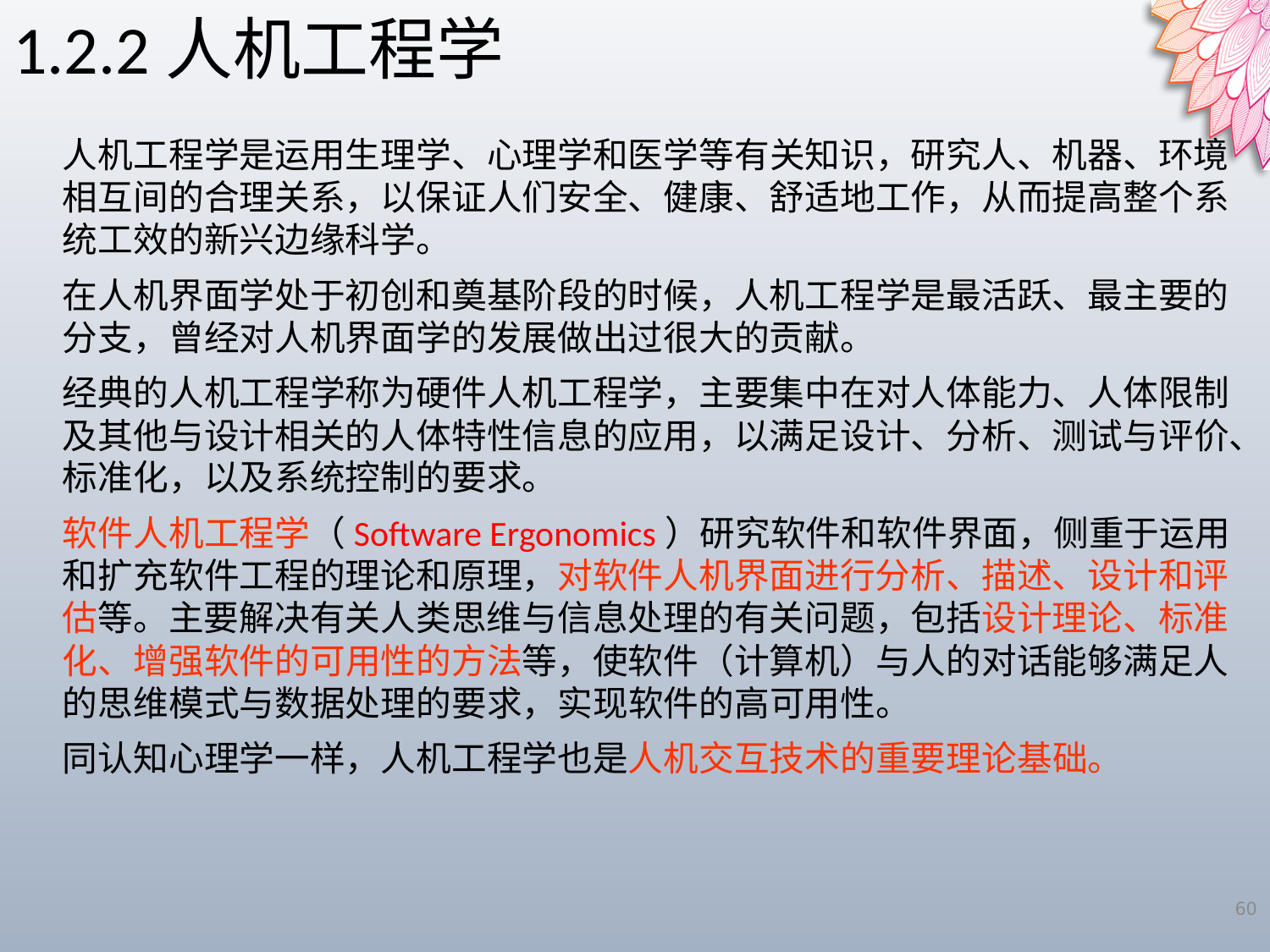

1.2.2人机工程学
人机工程学是运用生理学、心理学和医学等有关知识，研究人、机器、环境相互间的合理关系，以保证人们安全、健康、舒适地工作，从而提高整个系统工效的新兴边缘科学。
在人机界面学处于初创和奠基阶段的时候，人机工程学是最活跃、最主要的分支，曾经对人机界面学的发展做出过很大的贡献。
经典的人机工程学称为硬件人机工程学，主要集中在对人体能力、人体限制及其他与设计相关的人体特性信息的应用，以满足设计、分析、测试与评价、标准化，以及系统控制的要求。
软件人机工程学（Software Ergonomics）研究软件和软件界面，侧重于运用和扩充软件工程的理论和原理，对软件人机界面进行分析、描述、设计和评估等。主要解决有关人类思维与信息处理的有关问题，包括设计理论、标准化、增强软件的可用性的方法等，使软件（计算机）与人的对话能够满足人的思维模式与数据处理的要求，实现软件的高可用性。
同认知心理学一样，人机工程学也是人机交互技术的重要理论基础。
60